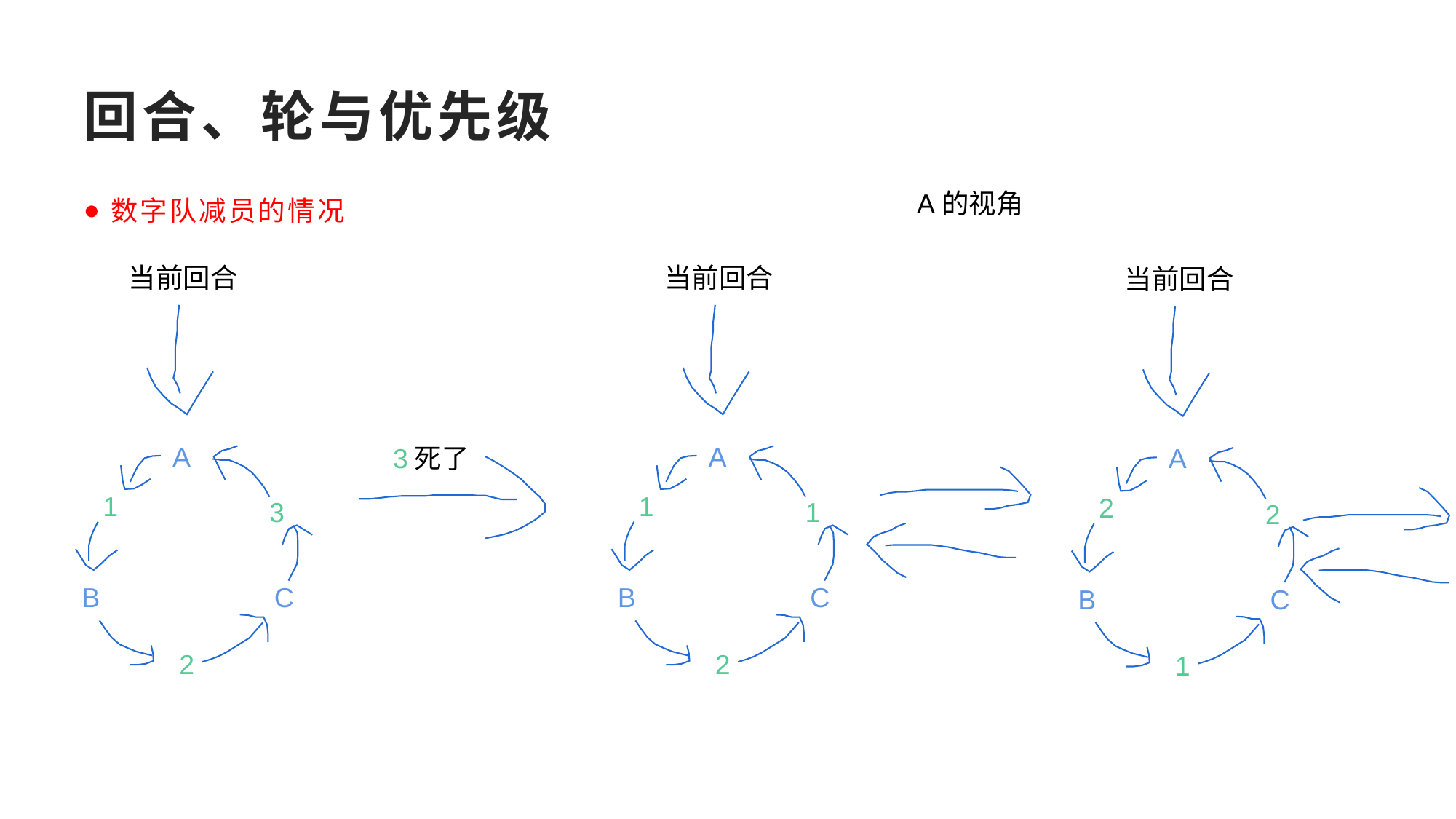

# 回合、轮与优先级
数字队减员的情况
A的视角
当前回合
当前回合
当前回合

A

1
3

B
C

2

A

1
1

B
C

2

3死了
A

2
2

B
C

1